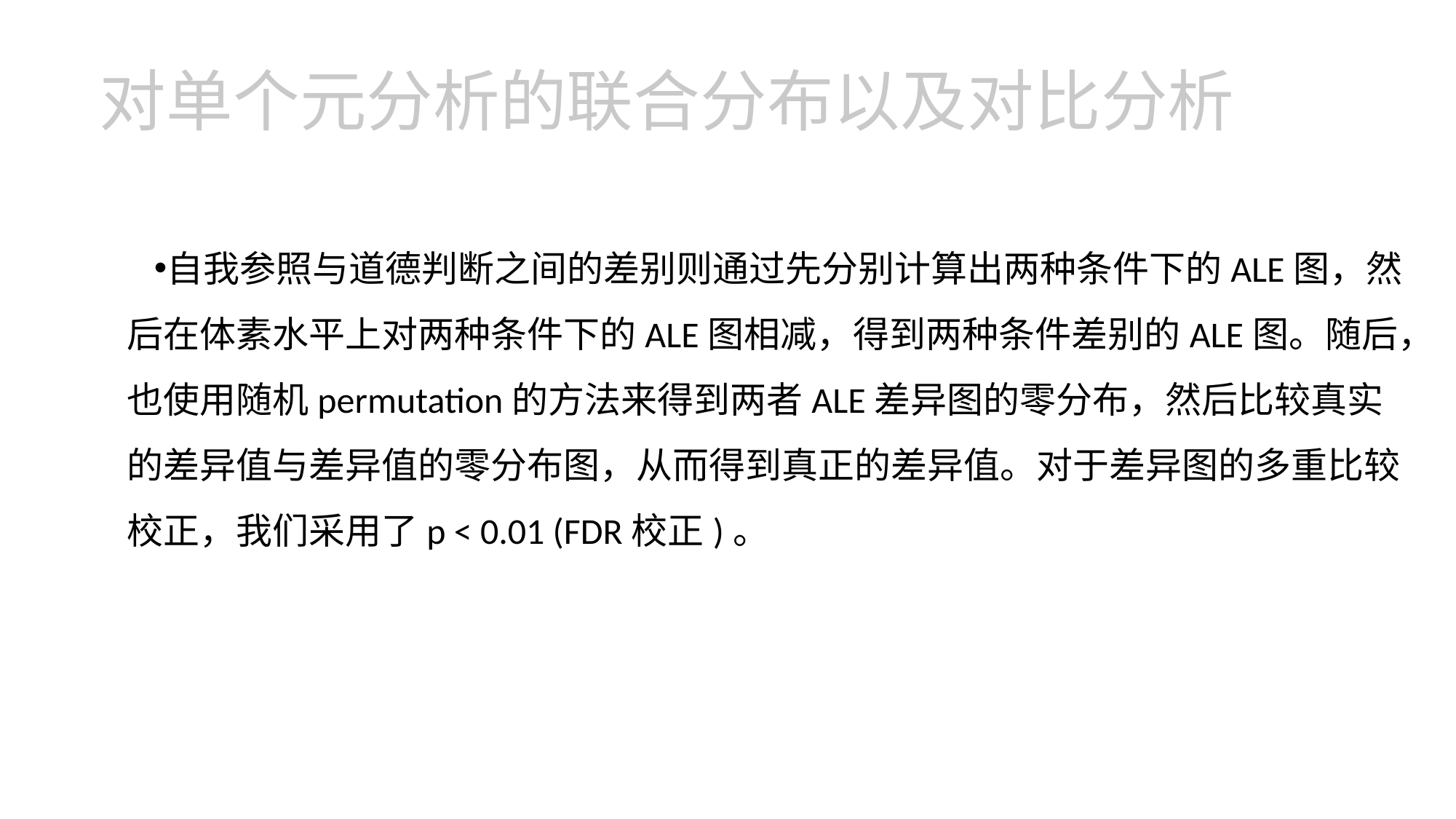

# 对单个元分析的联合分布以及对比分析
自我参照与道德判断之间的差别则通过先分别计算出两种条件下的ALE图，然后在体素水平上对两种条件下的ALE图相减，得到两种条件差别的ALE图。随后，也使用随机permutation的方法来得到两者ALE差异图的零分布，然后比较真实的差异值与差异值的零分布图，从而得到真正的差异值。对于差异图的多重比较校正，我们采用了p < 0.01 (FDR校正)。